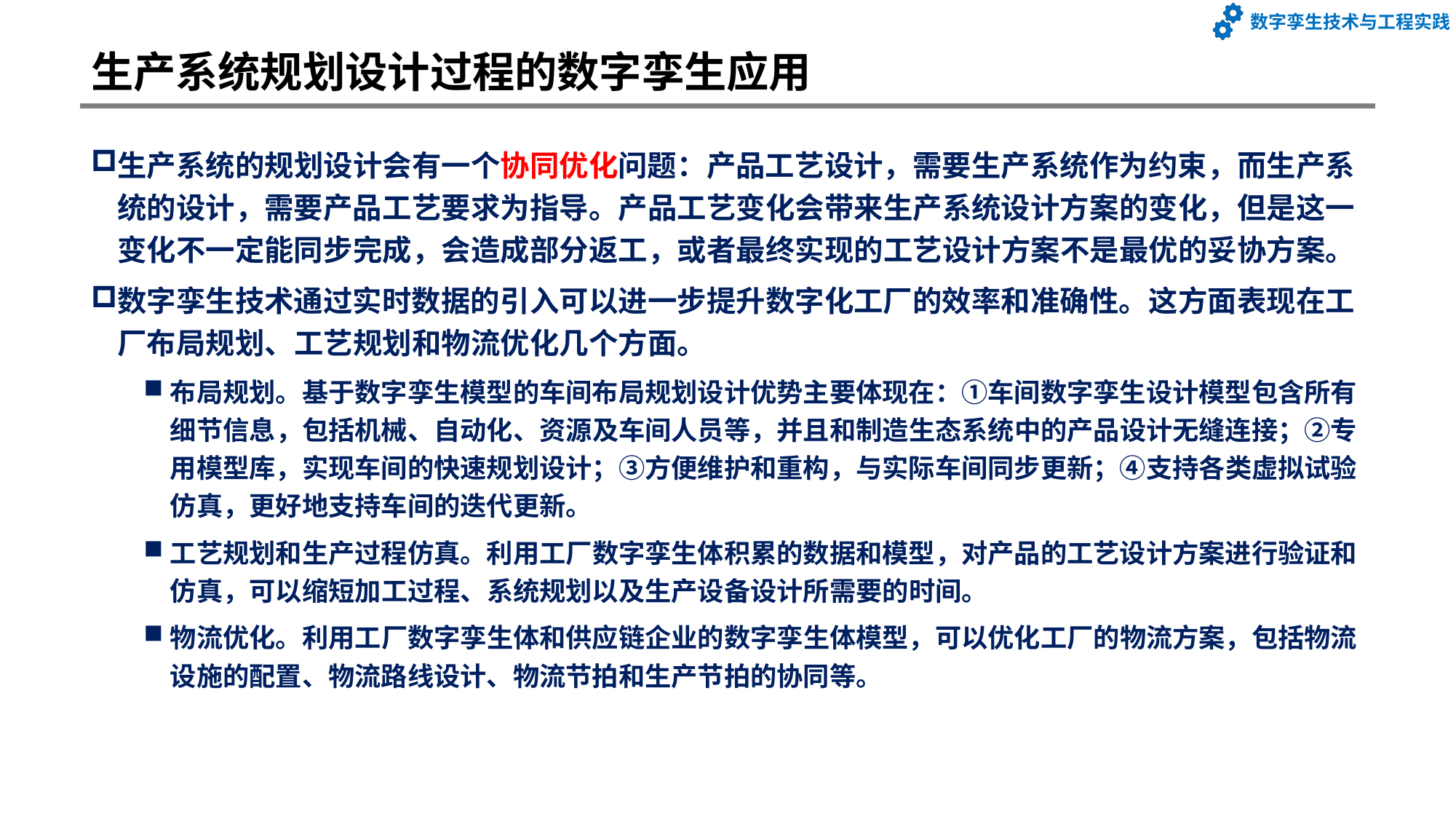

# 生产系统规划设计过程的数字孪生应用
生产系统的规划设计会有一个协同优化问题：产品工艺设计，需要生产系统作为约束，而生产系统的设计，需要产品工艺要求为指导。产品工艺变化会带来生产系统设计方案的变化，但是这一变化不一定能同步完成，会造成部分返工，或者最终实现的工艺设计方案不是最优的妥协方案。
数字孪生技术通过实时数据的引入可以进一步提升数字化工厂的效率和准确性。这方面表现在工厂布局规划、工艺规划和物流优化几个方面。
布局规划。基于数字孪生模型的车间布局规划设计优势主要体现在：①车间数字孪生设计模型包含所有细节信息，包括机械、自动化、资源及车间人员等，并且和制造生态系统中的产品设计无缝连接；②专用模型库，实现车间的快速规划设计；③方便维护和重构，与实际车间同步更新；④支持各类虚拟试验仿真，更好地支持车间的迭代更新。
工艺规划和生产过程仿真。利用工厂数字孪生体积累的数据和模型，对产品的工艺设计方案进行验证和仿真，可以缩短加工过程、系统规划以及生产设备设计所需要的时间。
物流优化。利用工厂数字孪生体和供应链企业的数字孪生体模型，可以优化工厂的物流方案，包括物流设施的配置、物流路线设计、物流节拍和生产节拍的协同等。